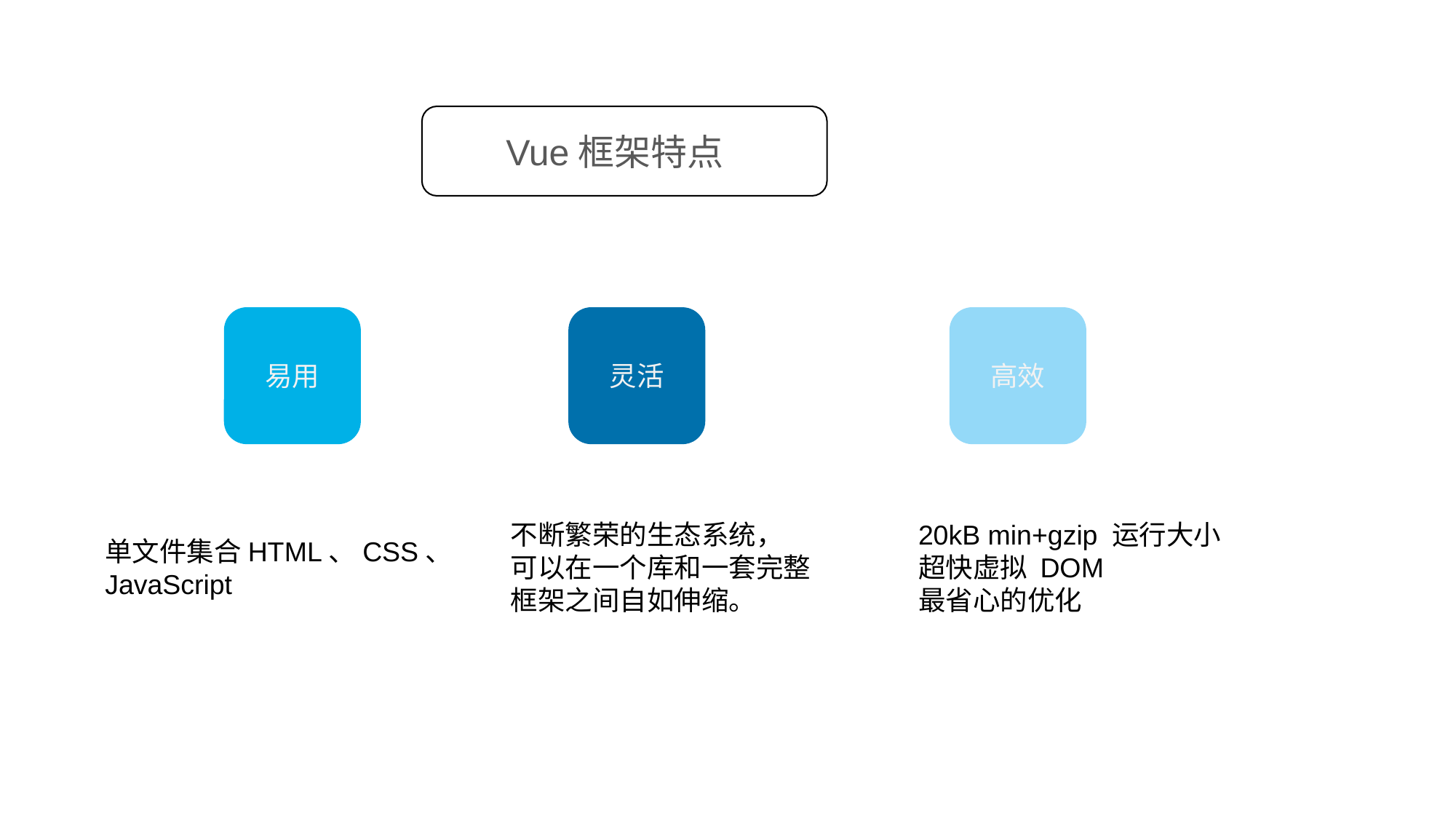

Vue框架特点

灵活
高效
易用
不断繁荣的生态系统，
可以在一个库和一套完整
框架之间自如伸缩。
20kB min+gzip 运行大小
超快虚拟 DOM
最省心的优化
单文件集合HTML、CSS、
JavaScript